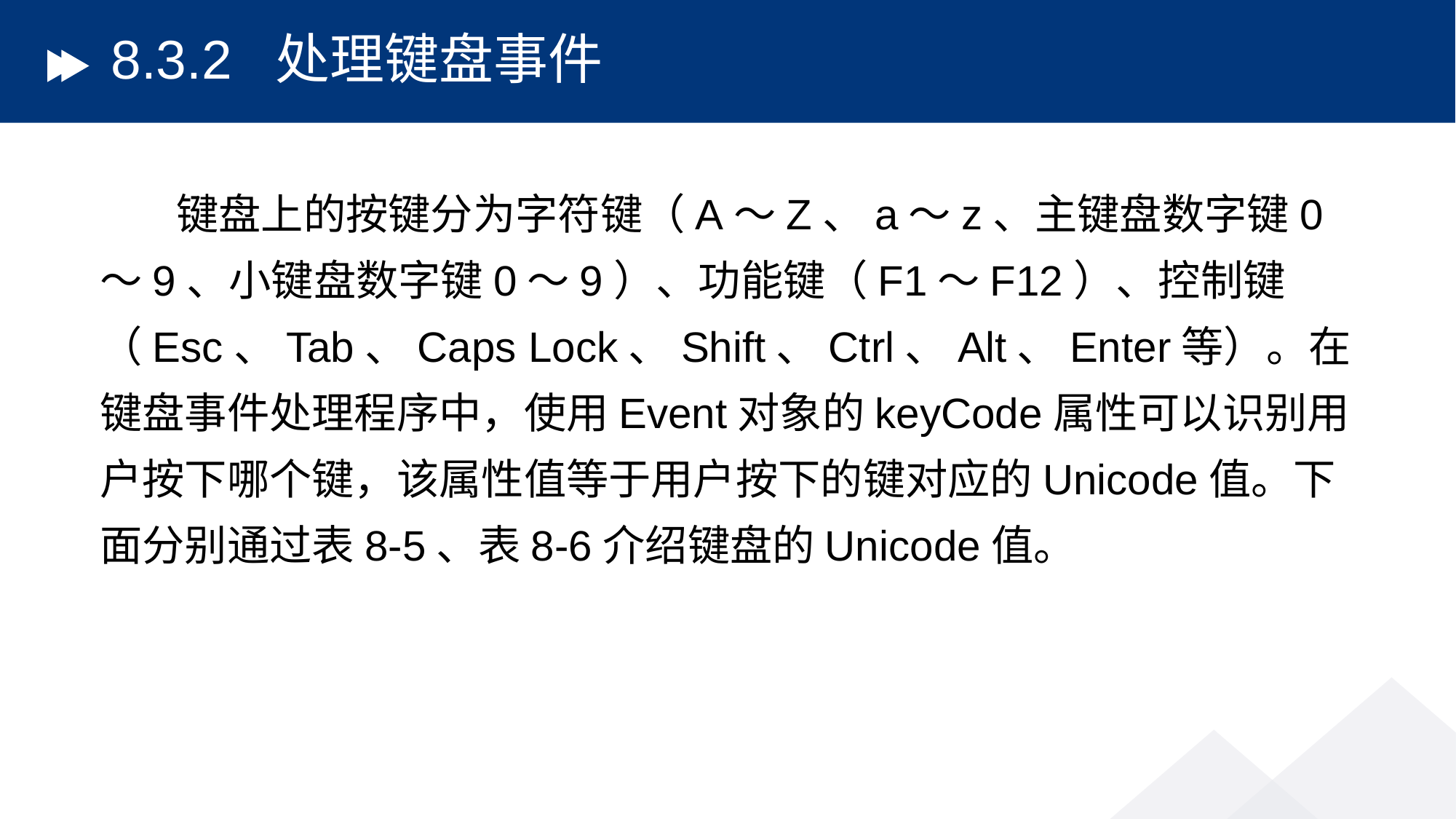

# 8.3.2  处理键盘事件
       键盘上的按键分为字符键（A～Z、a～z、主键盘数字键0～9、小键盘数字键0～9）、功能键（F1～F12）、控制键（Esc、Tab、Caps Lock、Shift、Ctrl、Alt、Enter等）。在键盘事件处理程序中，使用Event对象的keyCode属性可以识别用户按下哪个键，该属性值等于用户按下的键对应的Unicode值。下面分别通过表8-5、表8-6介绍键盘的Unicode值。